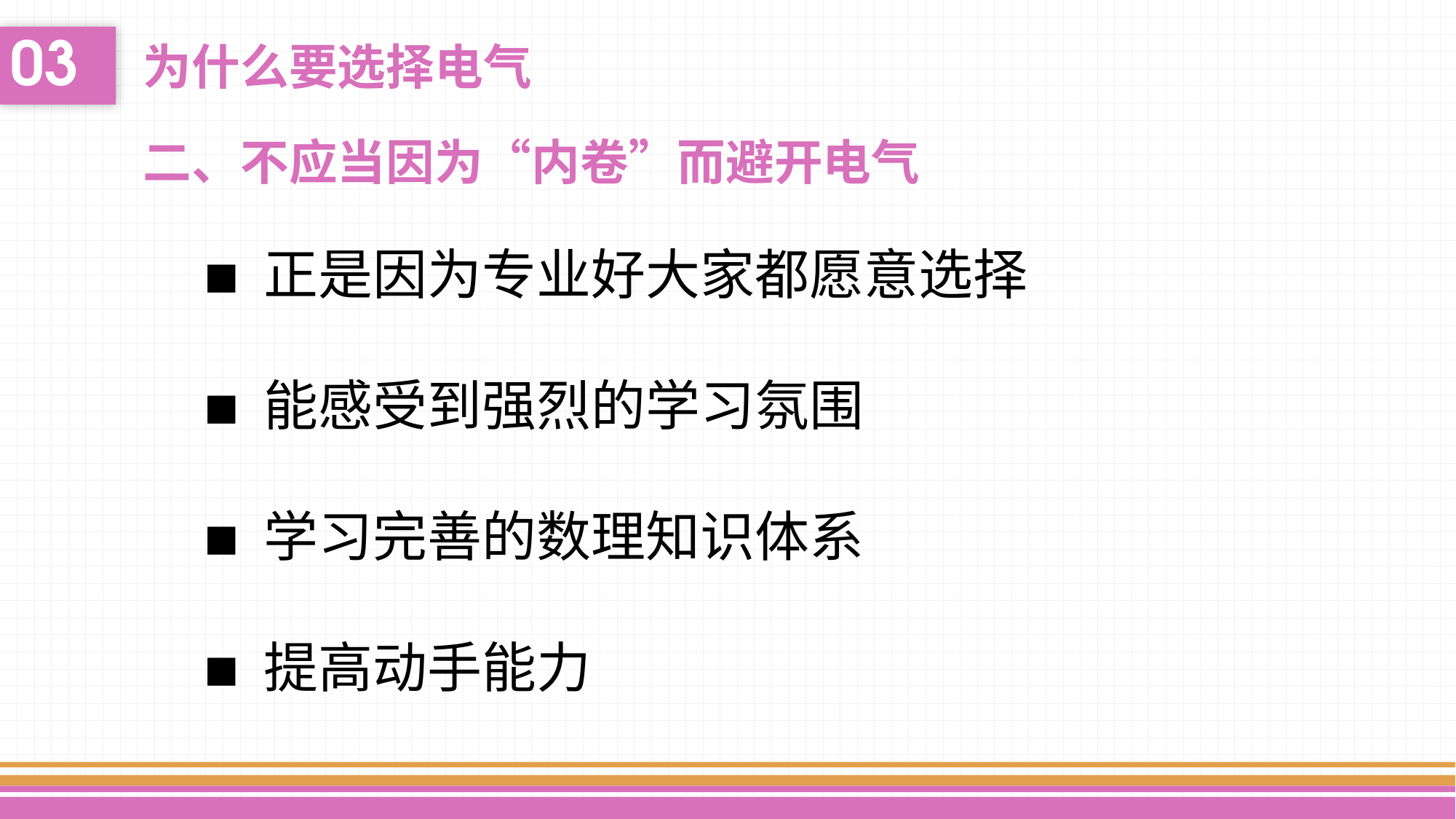

03
为什么要选择电气
二、不应当因为“内卷”而避开电气
◼ 正是因为专业好大家都愿意选择

◼ 能感受到强烈的学习氛围

◼ 学习完善的数理知识体系

◼ 提高动手能力